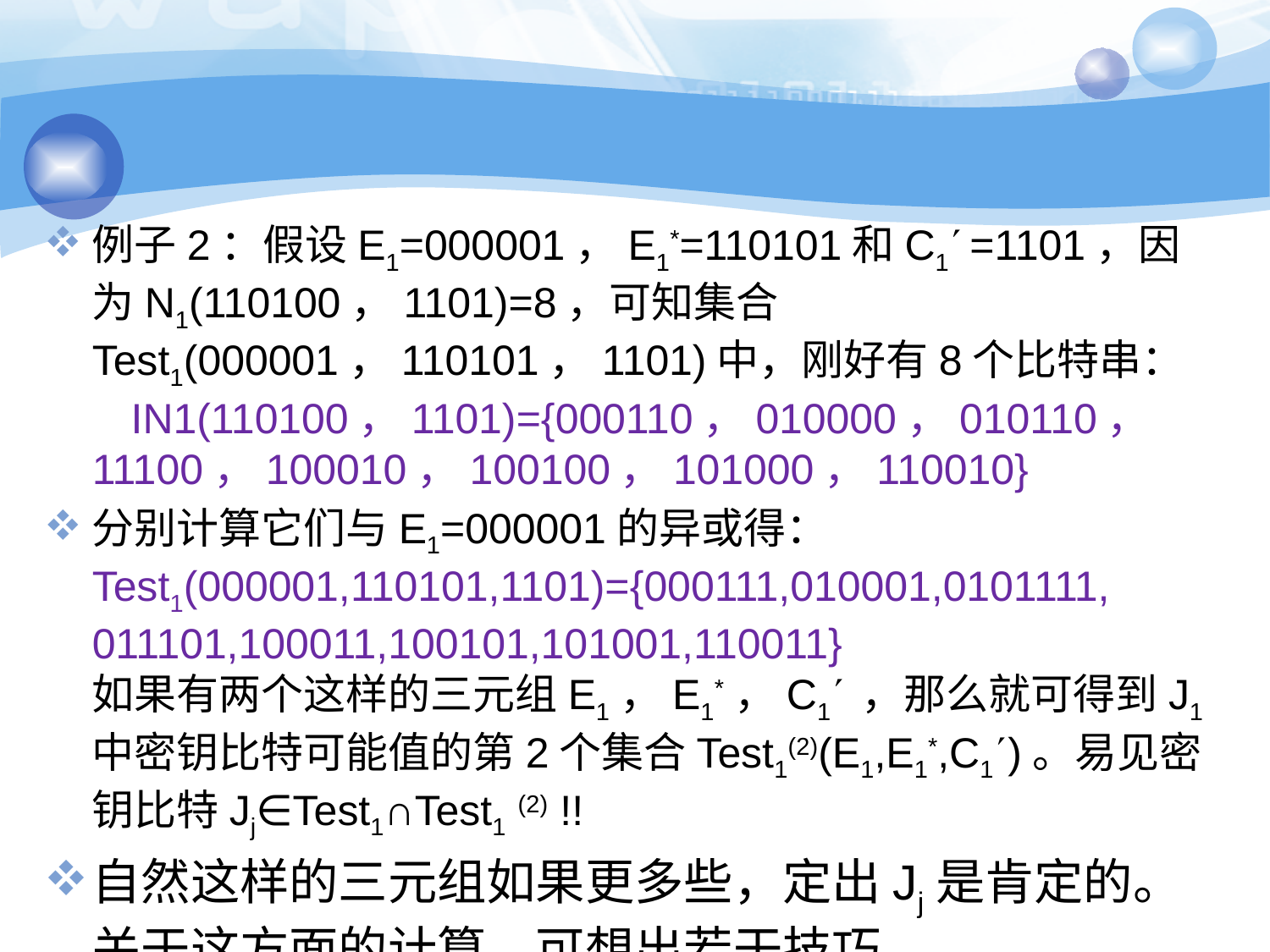

例子2：假设E1=000001，E1*=110101和C1′ =1101，因为N1(110100，1101)=8，可知集合Test1(000001，110101，1101)中，刚好有8个比特串：
   IN1(110100，1101)={000110，010000，010110， 11100，100010，100100，101000，110010}
分别计算它们与E1=000001的异或得：     Test1(000001,110101,1101)={000111,010001,0101111,
011101,100011,100101,101001,110011}
如果有两个这样的三元组E1，E1*，C1′ ，那么就可得到J1中密钥比特可能值的第2个集合Test1(2)(E1,E1*,C1′)。易见密钥比特Jj∈Test1∩Test1 (2) !!
自然这样的三元组如果更多些，定出Jj是肯定的。关于这方面的计算，可想出若干技巧。